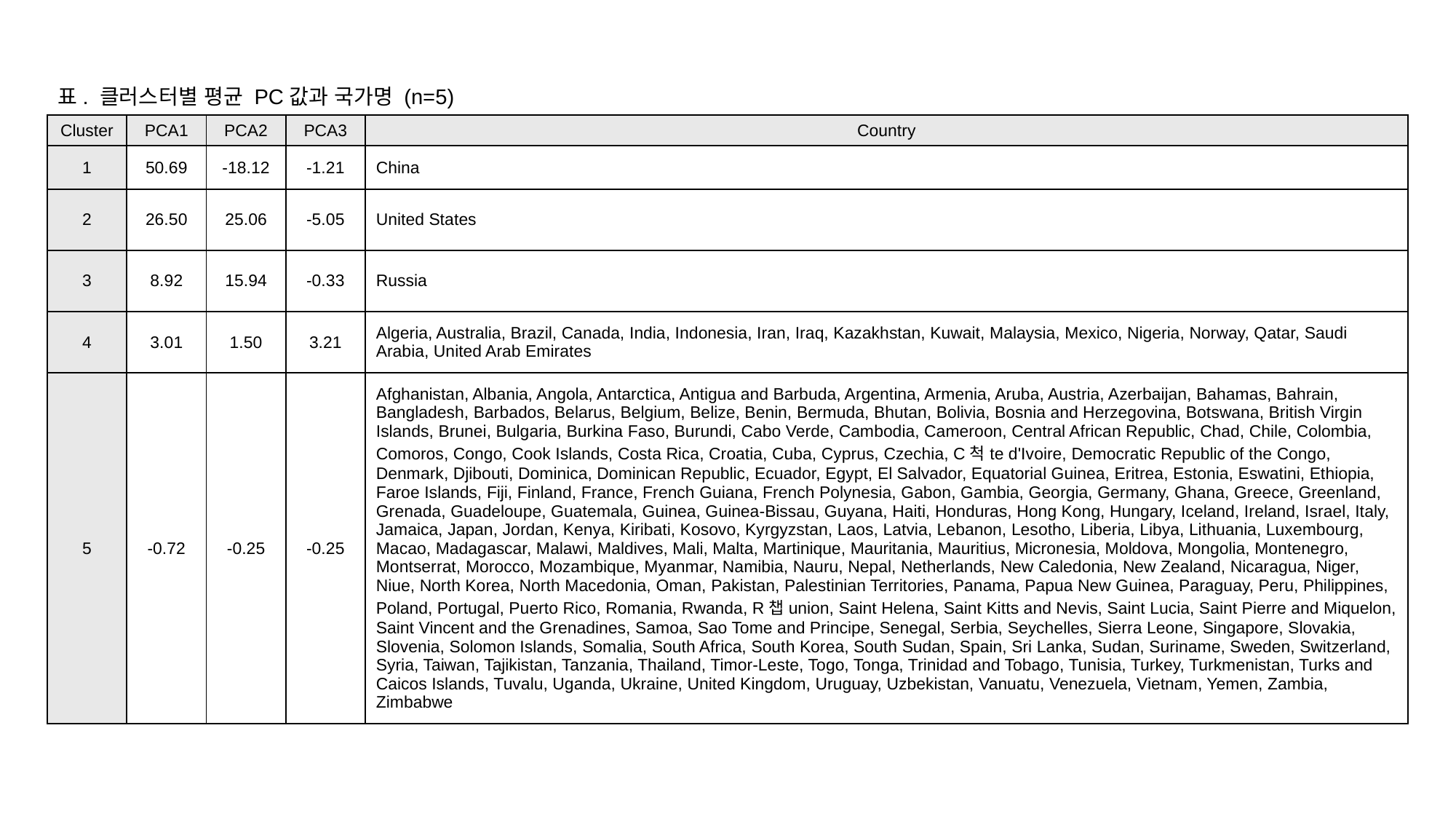

표. 클러스터별 평균 PC값과 국가명 (n=5)
| Cluster | PCA1 | PCA2 | PCA3 | Country |
| --- | --- | --- | --- | --- |
| 1 | 50.69 | -18.12 | -1.21 | China |
| 2 | 26.50 | 25.06 | -5.05 | United States |
| 3 | 8.92 | 15.94 | -0.33 | Russia |
| 4 | 3.01 | 1.50 | 3.21 | Algeria, Australia, Brazil, Canada, India, Indonesia, Iran, Iraq, Kazakhstan, Kuwait, Malaysia, Mexico, Nigeria, Norway, Qatar, Saudi Arabia, United Arab Emirates |
| 5 | -0.72 | -0.25 | -0.25 | Afghanistan, Albania, Angola, Antarctica, Antigua and Barbuda, Argentina, Armenia, Aruba, Austria, Azerbaijan, Bahamas, Bahrain, Bangladesh, Barbados, Belarus, Belgium, Belize, Benin, Bermuda, Bhutan, Bolivia, Bosnia and Herzegovina, Botswana, British Virgin Islands, Brunei, Bulgaria, Burkina Faso, Burundi, Cabo Verde, Cambodia, Cameroon, Central African Republic, Chad, Chile, Colombia, Comoros, Congo, Cook Islands, Costa Rica, Croatia, Cuba, Cyprus, Czechia, C척te d'Ivoire, Democratic Republic of the Congo, Denmark, Djibouti, Dominica, Dominican Republic, Ecuador, Egypt, El Salvador, Equatorial Guinea, Eritrea, Estonia, Eswatini, Ethiopia, Faroe Islands, Fiji, Finland, France, French Guiana, French Polynesia, Gabon, Gambia, Georgia, Germany, Ghana, Greece, Greenland, Grenada, Guadeloupe, Guatemala, Guinea, Guinea-Bissau, Guyana, Haiti, Honduras, Hong Kong, Hungary, Iceland, Ireland, Israel, Italy, Jamaica, Japan, Jordan, Kenya, Kiribati, Kosovo, Kyrgyzstan, Laos, Latvia, Lebanon, Lesotho, Liberia, Libya, Lithuania, Luxembourg, Macao, Madagascar, Malawi, Maldives, Mali, Malta, Martinique, Mauritania, Mauritius, Micronesia, Moldova, Mongolia, Montenegro, Montserrat, Morocco, Mozambique, Myanmar, Namibia, Nauru, Nepal, Netherlands, New Caledonia, New Zealand, Nicaragua, Niger, Niue, North Korea, North Macedonia, Oman, Pakistan, Palestinian Territories, Panama, Papua New Guinea, Paraguay, Peru, Philippines, Poland, Portugal, Puerto Rico, Romania, Rwanda, R챕union, Saint Helena, Saint Kitts and Nevis, Saint Lucia, Saint Pierre and Miquelon, Saint Vincent and the Grenadines, Samoa, Sao Tome and Principe, Senegal, Serbia, Seychelles, Sierra Leone, Singapore, Slovakia, Slovenia, Solomon Islands, Somalia, South Africa, South Korea, South Sudan, Spain, Sri Lanka, Sudan, Suriname, Sweden, Switzerland, Syria, Taiwan, Tajikistan, Tanzania, Thailand, Timor-Leste, Togo, Tonga, Trinidad and Tobago, Tunisia, Turkey, Turkmenistan, Turks and Caicos Islands, Tuvalu, Uganda, Ukraine, United Kingdom, Uruguay, Uzbekistan, Vanuatu, Venezuela, Vietnam, Yemen, Zambia, Zimbabwe |